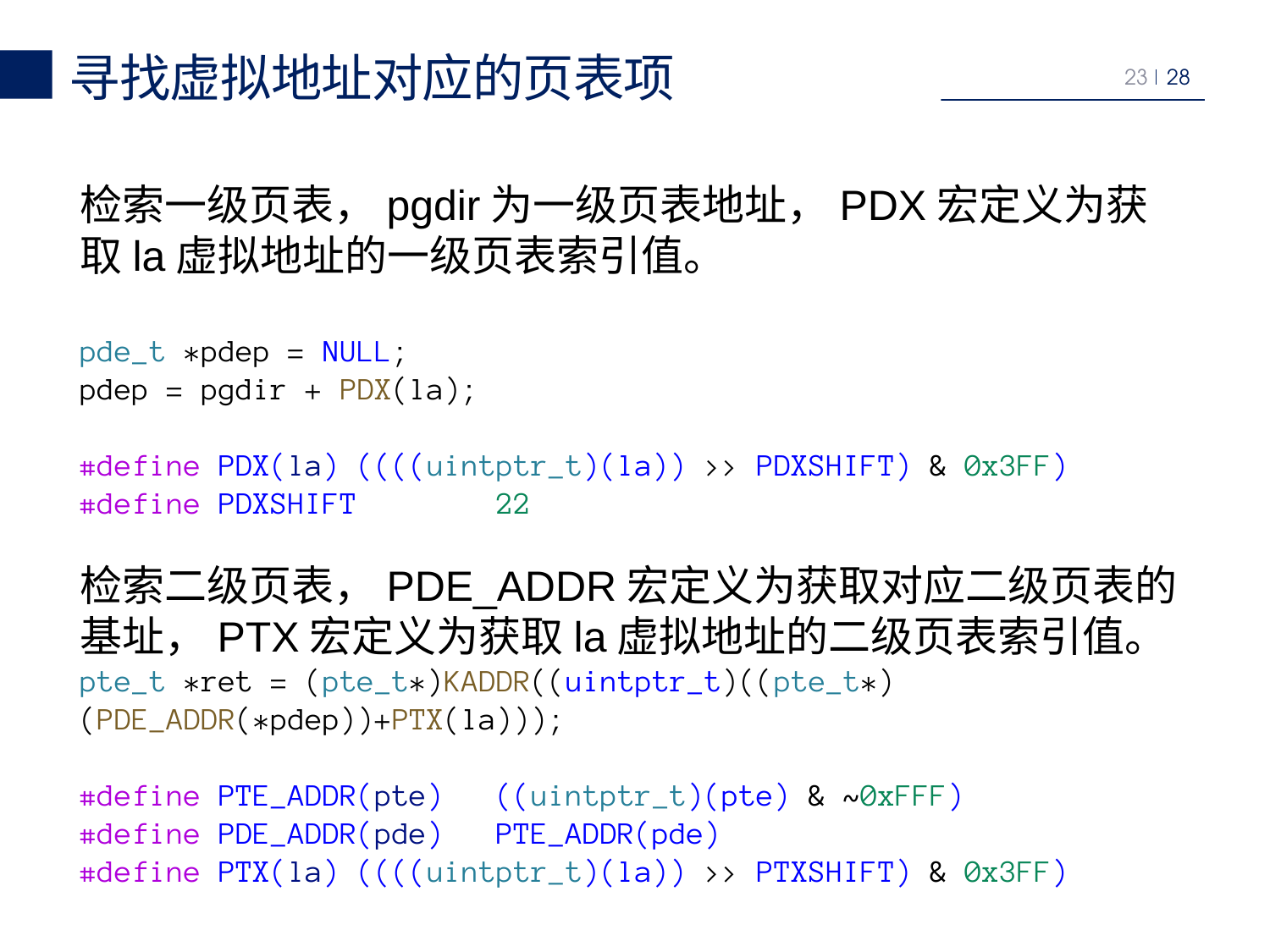

寻找虚拟地址对应的页表项

23
检索一级页表，pgdir为一级页表地址，PDX宏定义为获取la虚拟地址的一级页表索引值。

pde_t *pdep = NULL;
pdep = pgdir + PDX(la);

#define PDX(la) ((((uintptr_t)(la)) >> PDXSHIFT) & 0x3FF)
#define PDXSHIFT        22

检索二级页表，PDE_ADDR宏定义为获取对应二级页表的基址，PTX宏定义为获取la虚拟地址的二级页表索引值。
pte_t *ret = (pte_t*)KADDR((uintptr_t)((pte_t*)(PDE_ADDR(*pdep))+PTX(la)));

#define PTE_ADDR(pte)   ((uintptr_t)(pte) & ~0xFFF)
#define PDE_ADDR(pde)   PTE_ADDR(pde)
#define PTX(la) ((((uintptr_t)(la)) >> PTXSHIFT) & 0x3FF)